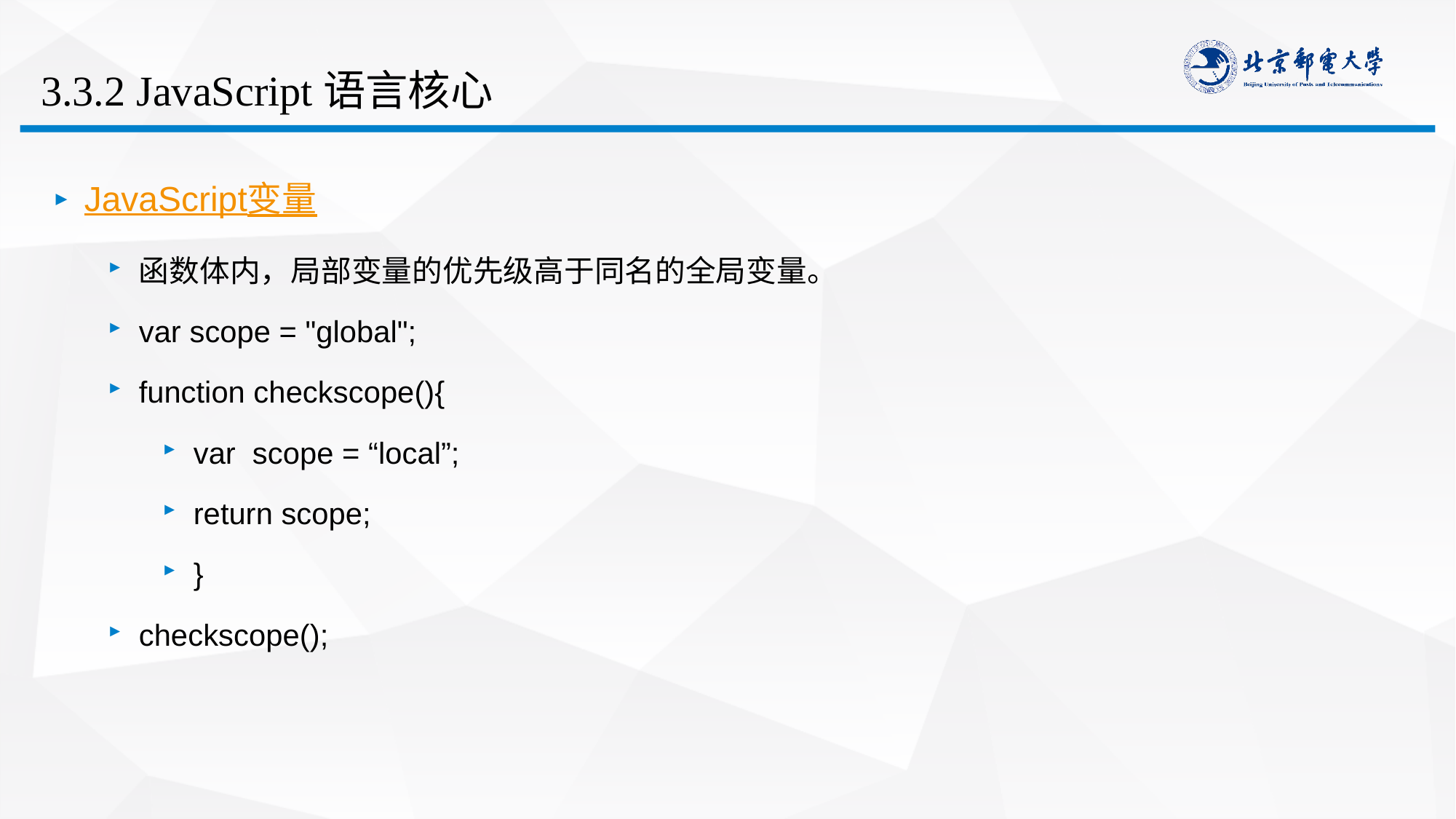

# 3.3.2 JavaScript语言核心
JavaScript变量
函数体内，局部变量的优先级高于同名的全局变量。
var scope = "global";
function checkscope(){
var  scope = “local”;
return scope;
}
checkscope();